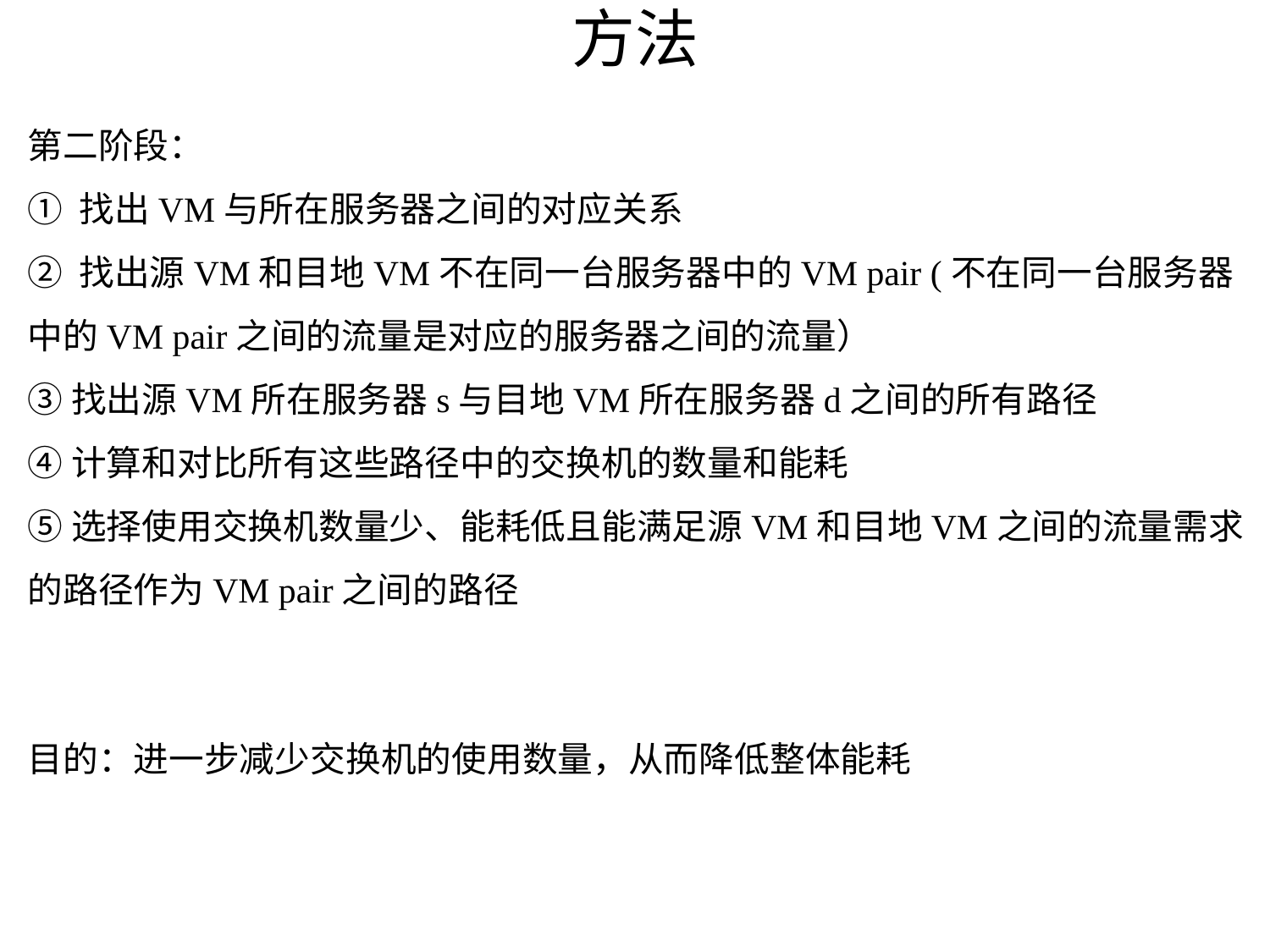

# 方法
第二阶段：
① 找出VM与所在服务器之间的对应关系
② 找出源VM和目地VM不在同一台服务器中的VM pair (不在同一台服务器中的VM pair之间的流量是对应的服务器之间的流量）
③找出源VM所在服务器s与目地VM所在服务器d之间的所有路径
④计算和对比所有这些路径中的交换机的数量和能耗
⑤选择使用交换机数量少、能耗低且能满足源VM和目地VM之间的流量需求的路径作为VM pair之间的路径

目的：进一步减少交换机的使用数量，从而降低整体能耗